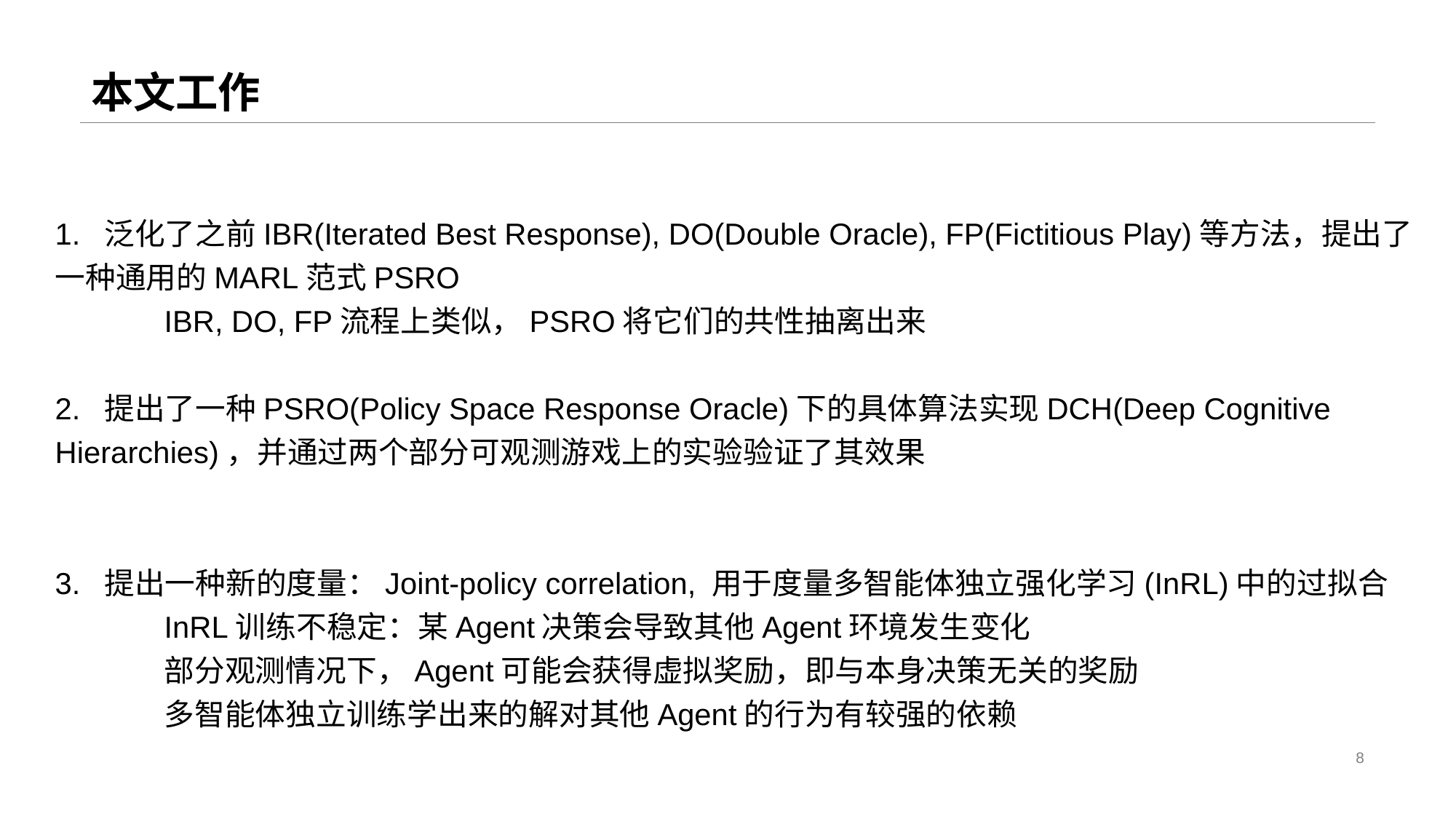

# 本文工作
1.  泛化了之前IBR(Iterated Best Response), DO(Double Oracle), FP(Fictitious Play)等方法，提出了一种通用的MARL范式PSRO
	IBR, DO, FP流程上类似，PSRO将它们的共性抽离出来

2.  提出了一种PSRO(Policy Space Response Oracle)下的具体算法实现DCH(Deep Cognitive Hierarchies)，并通过两个部分可观测游戏上的实验验证了其效果

3.  提出一种新的度量：Joint-policy correlation, 用于度量多智能体独立强化学习(InRL)中的过拟合
	InRL训练不稳定：某Agent决策会导致其他Agent环境发生变化
	部分观测情况下，Agent可能会获得虚拟奖励，即与本身决策无关的奖励
	多智能体独立训练学出来的解对其他Agent的行为有较强的依赖

8